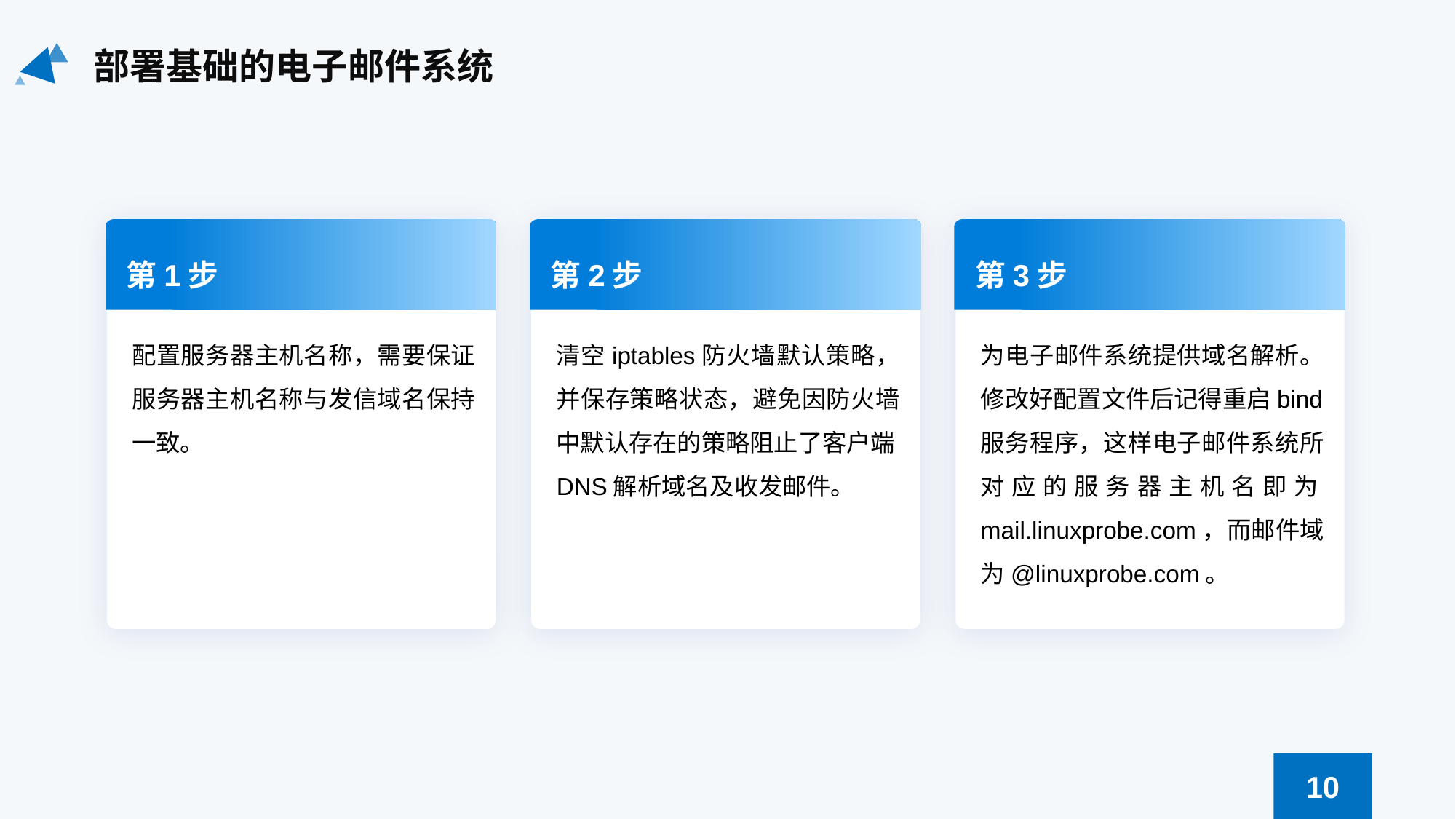

部署基础的电子邮件系统

第1步
配置服务器主机名称，需要保证服务器主机名称与发信域名保持一致。

第2步
清空iptables防火墙默认策略，并保存策略状态，避免因防火墙中默认存在的策略阻止了客户端DNS解析域名及收发邮件。

第3步
为电子邮件系统提供域名解析。修改好配置文件后记得重启bind服务程序，这样电子邮件系统所对应的服务器主机名即为mail.linuxprobe.com，而邮件域为@linuxprobe.com。

10